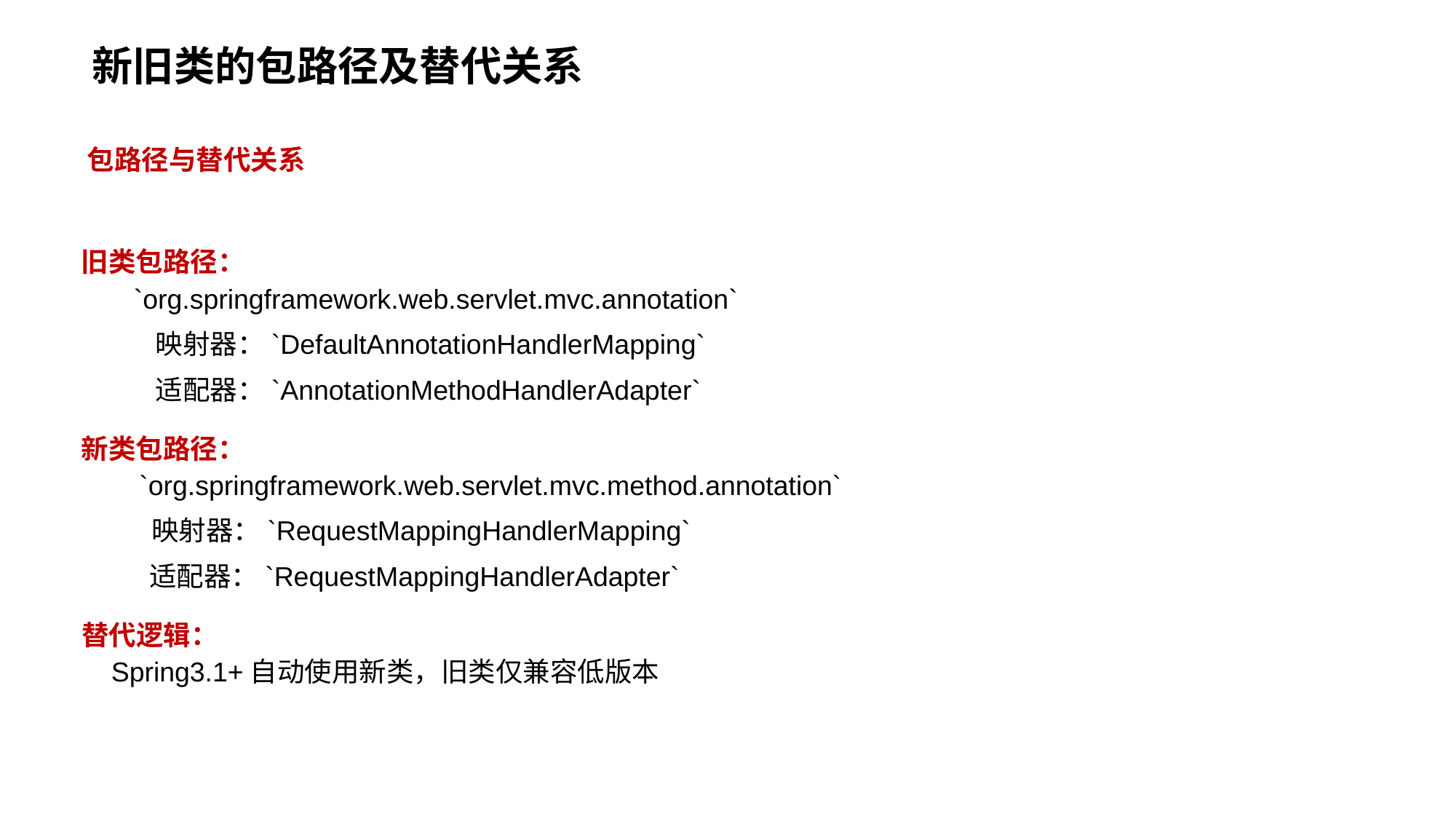

新旧类的包路径及替代关系
包路径与替代关系
旧类包路径：
`org.springframework.web.servlet.mvc.annotation`
映射器：`DefaultAnnotationHandlerMapping`
适配器：`AnnotationMethodHandlerAdapter`
新类包路径：
`org.springframework.web.servlet.mvc.method.annotation`
映射器：`RequestMappingHandlerMapping`
适配器：`RequestMappingHandlerAdapter`
替代逻辑：
Spring3.1+自动使用新类，旧类仅兼容低版本